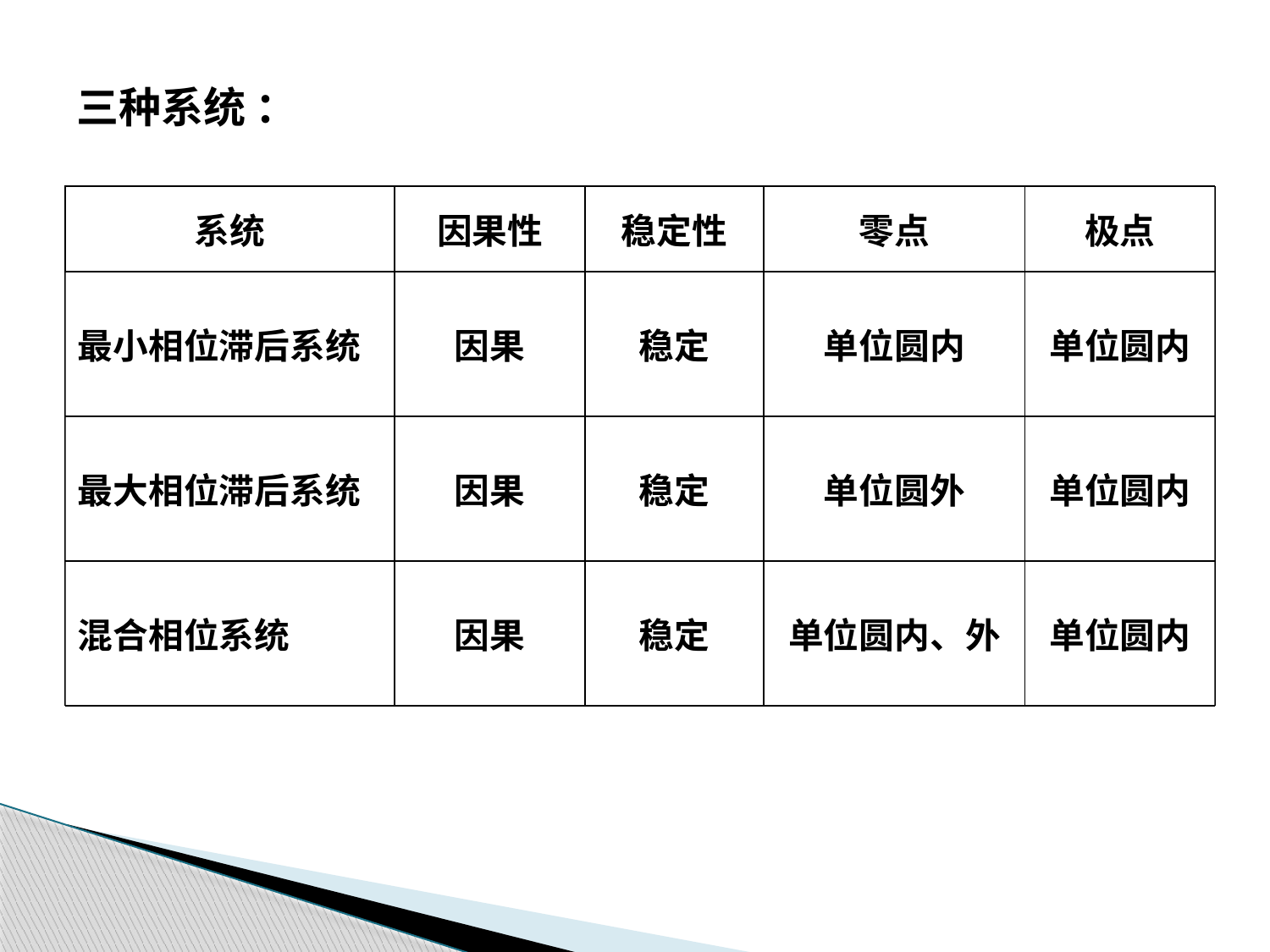

三种系统 ：
| 系统 | 因果性 | 稳定性 | 零点 | 极点 |
| --- | --- | --- | --- | --- |
| 最小相位滞后系统 | 因果 | 稳定 | 单位圆内 | 单位圆内 |
| 最大相位滞后系统 | 因果 | 稳定 | 单位圆外 | 单位圆内 |
| 混合相位系统 | 因果 | 稳定 | 单位圆内、外 | 单位圆内 |